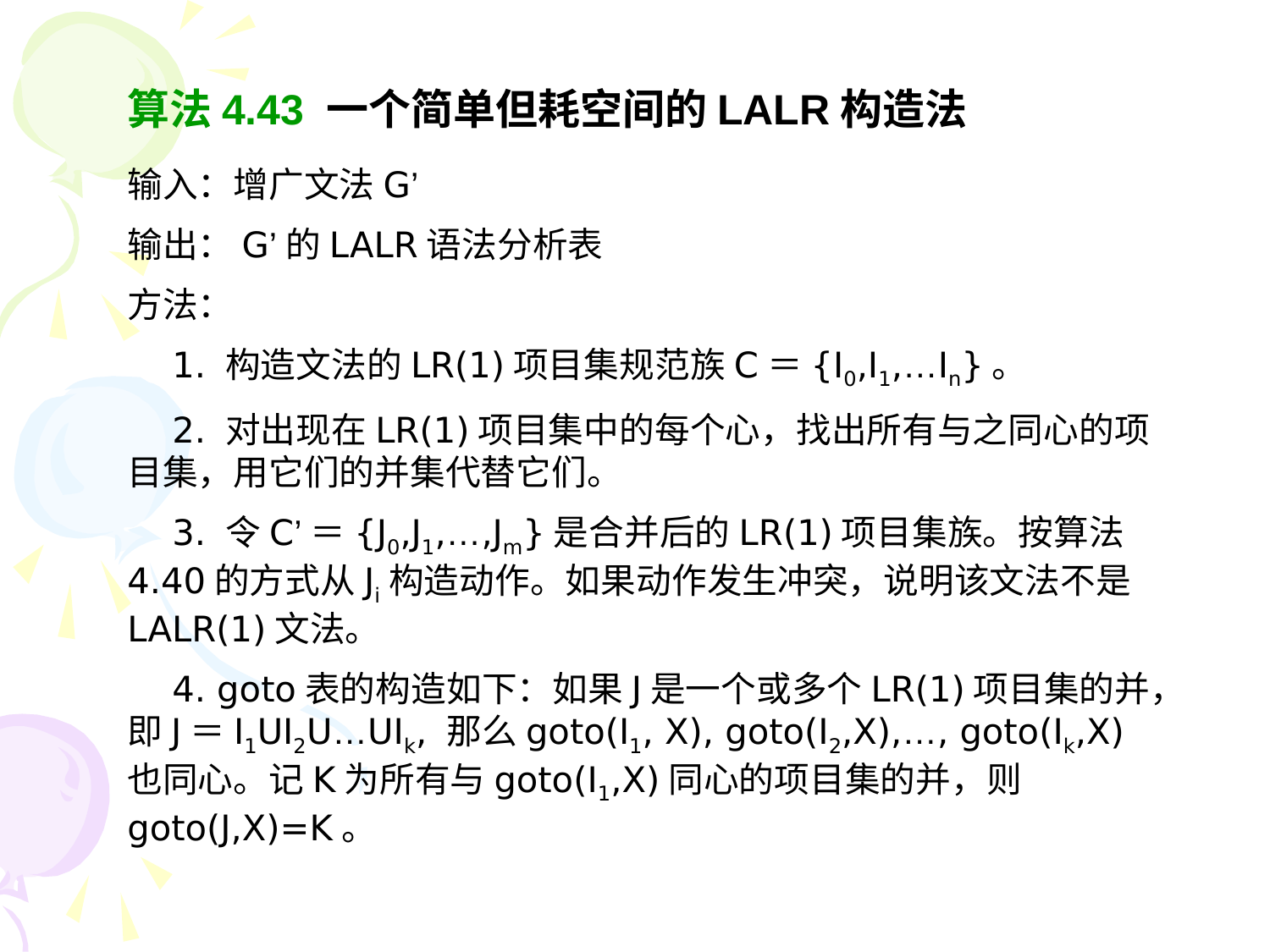

算法4.43 一个简单但耗空间的LALR构造法
输入：增广文法G’
输出：G’的LALR语法分析表
方法：
    1. 构造文法的LR(1)项目集规范族C＝{I0,I1,…In}。
    2. 对出现在LR(1)项目集中的每个心，找出所有与之同心的项目集，用它们的并集代替它们。
    3. 令C’＝{J0,J1,…,Jm}是合并后的LR(1)项目集族。按算法4.40的方式从Ji构造动作。如果动作发生冲突，说明该文法不是LALR(1)文法。
    4. goto表的构造如下：如果J是一个或多个LR(1)项目集的并，即J＝I1UI2U…UIk, 那么goto(I1, X), goto(I2,X),…, goto(Ik,X)也同心。记K为所有与goto(I1,X)同心的项目集的并，则goto(J,X)=K。
172